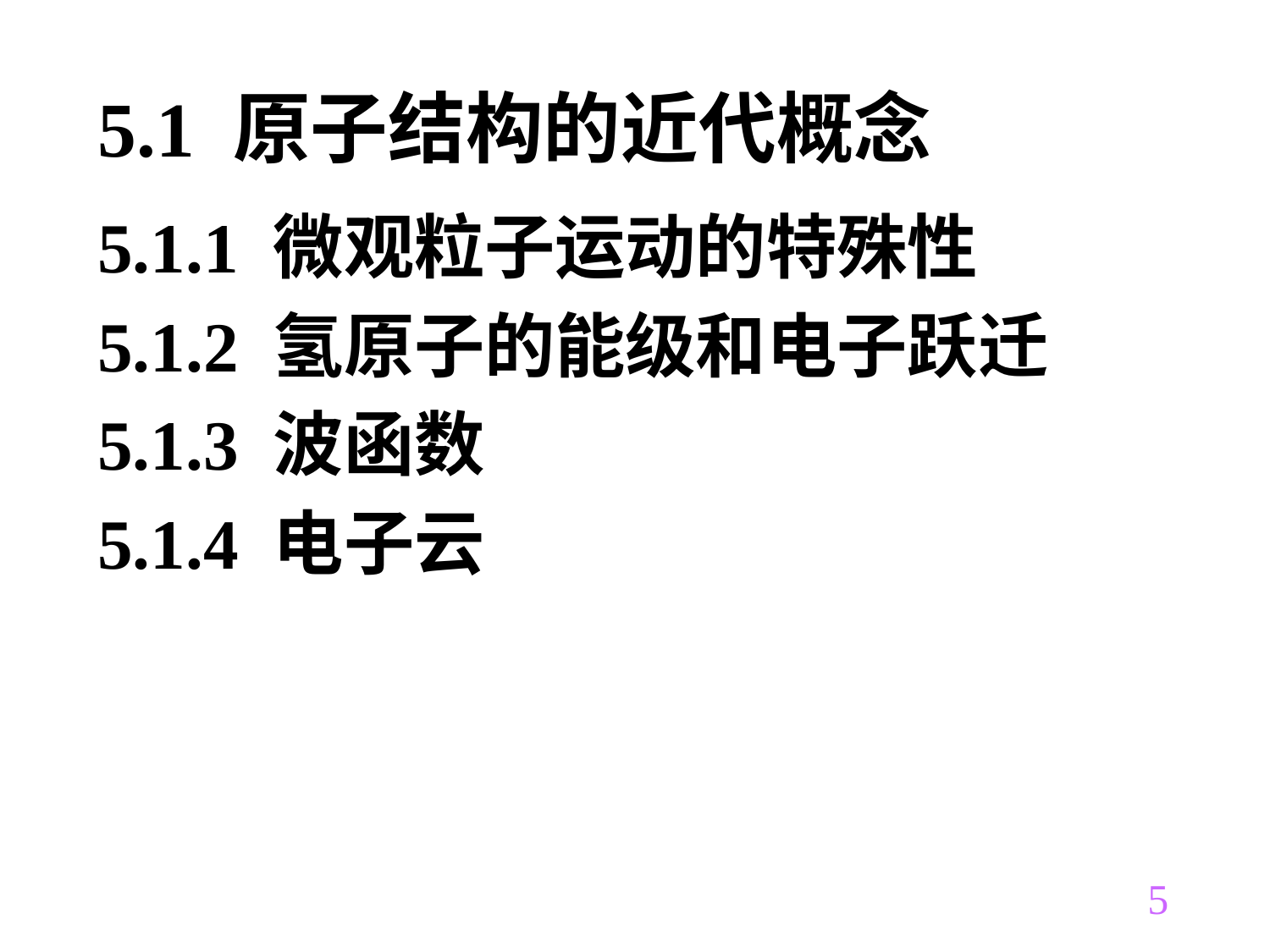

# 5.1 原子结构的近代概念
5.1.1 微观粒子运动的特殊性
5.1.2 氢原子的能级和电子跃迁
5.1.3 波函数
5.1.4 电子云